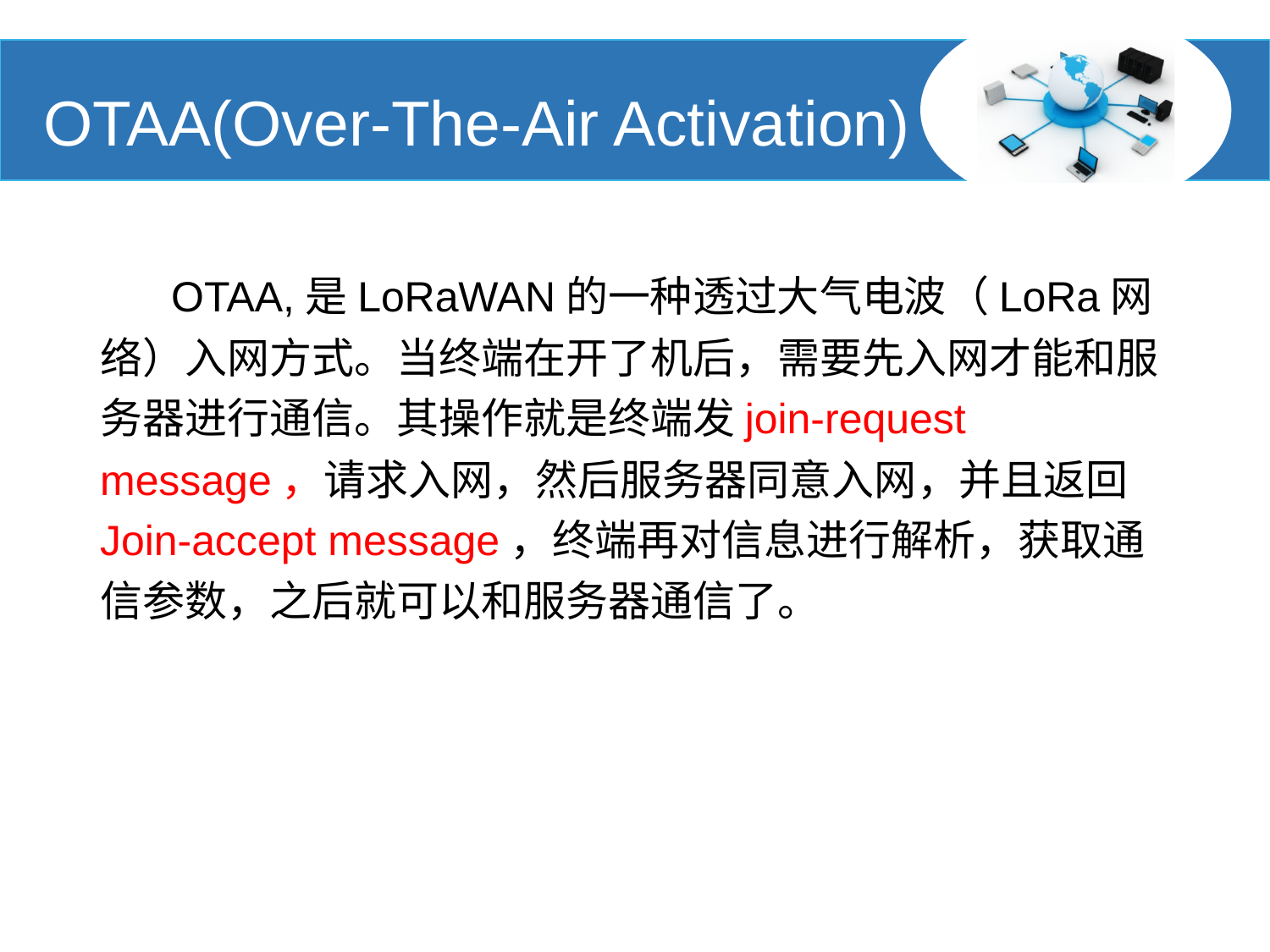

# OTAA(Over-The-Air Activation)
      OTAA,是LoRaWAN的一种透过大气电波（LoRa网络）入网方式。当终端在开了机后，需要先入网才能和服务器进行通信。其操作就是终端发join-request message，请求入网，然后服务器同意入网，并且返回Join-accept message，终端再对信息进行解析，获取通信参数，之后就可以和服务器通信了。